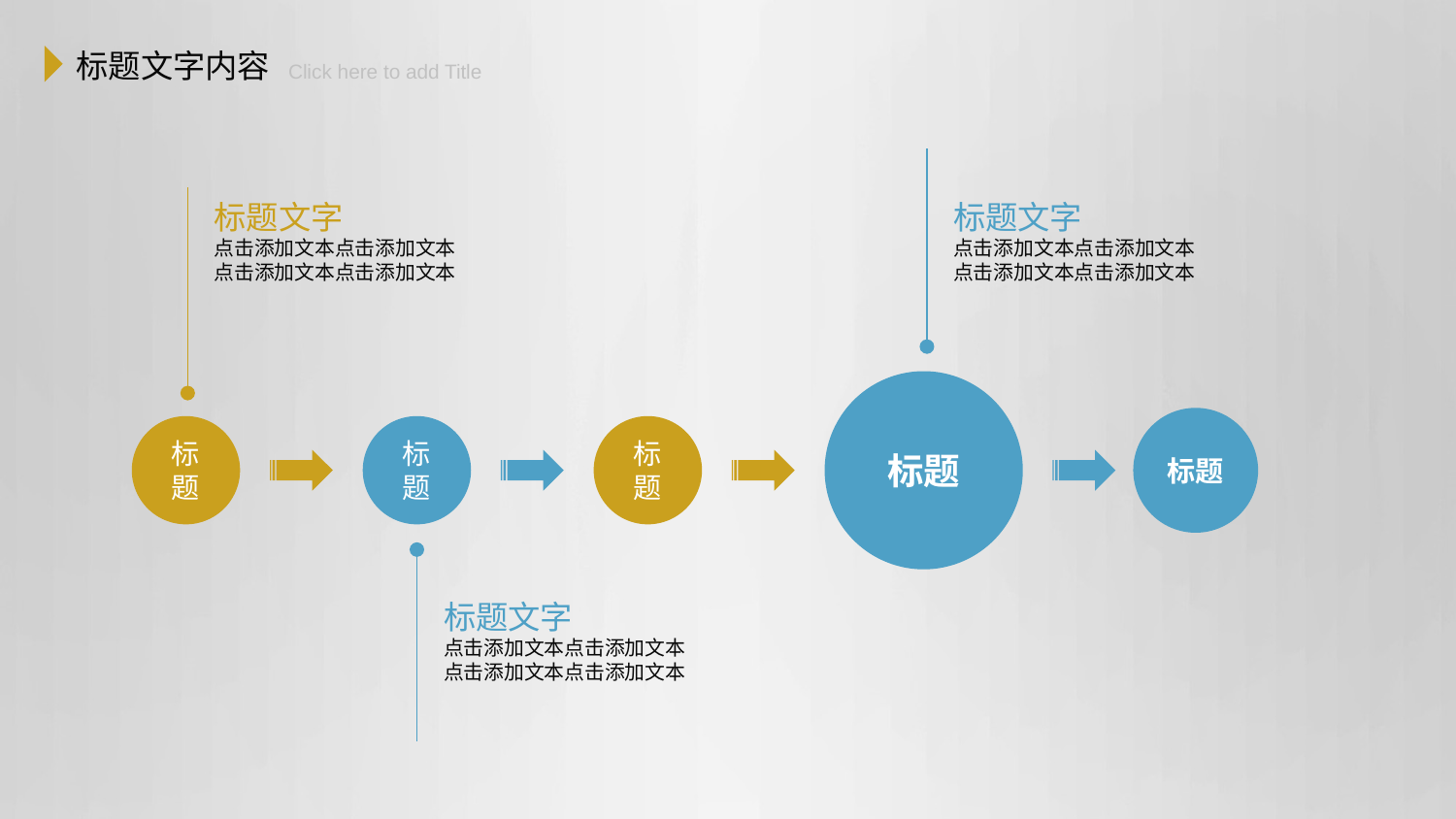

标题文字内容
  Click here to add Title

标题文字
点击添加文本点击添加文本
点击添加文本点击添加文本

标题文字
点击添加文本点击添加文本
点击添加文本点击添加文本

标题
标题
标题
标题
标题

标题文字
点击添加文本点击添加文本
点击添加文本点击添加文本